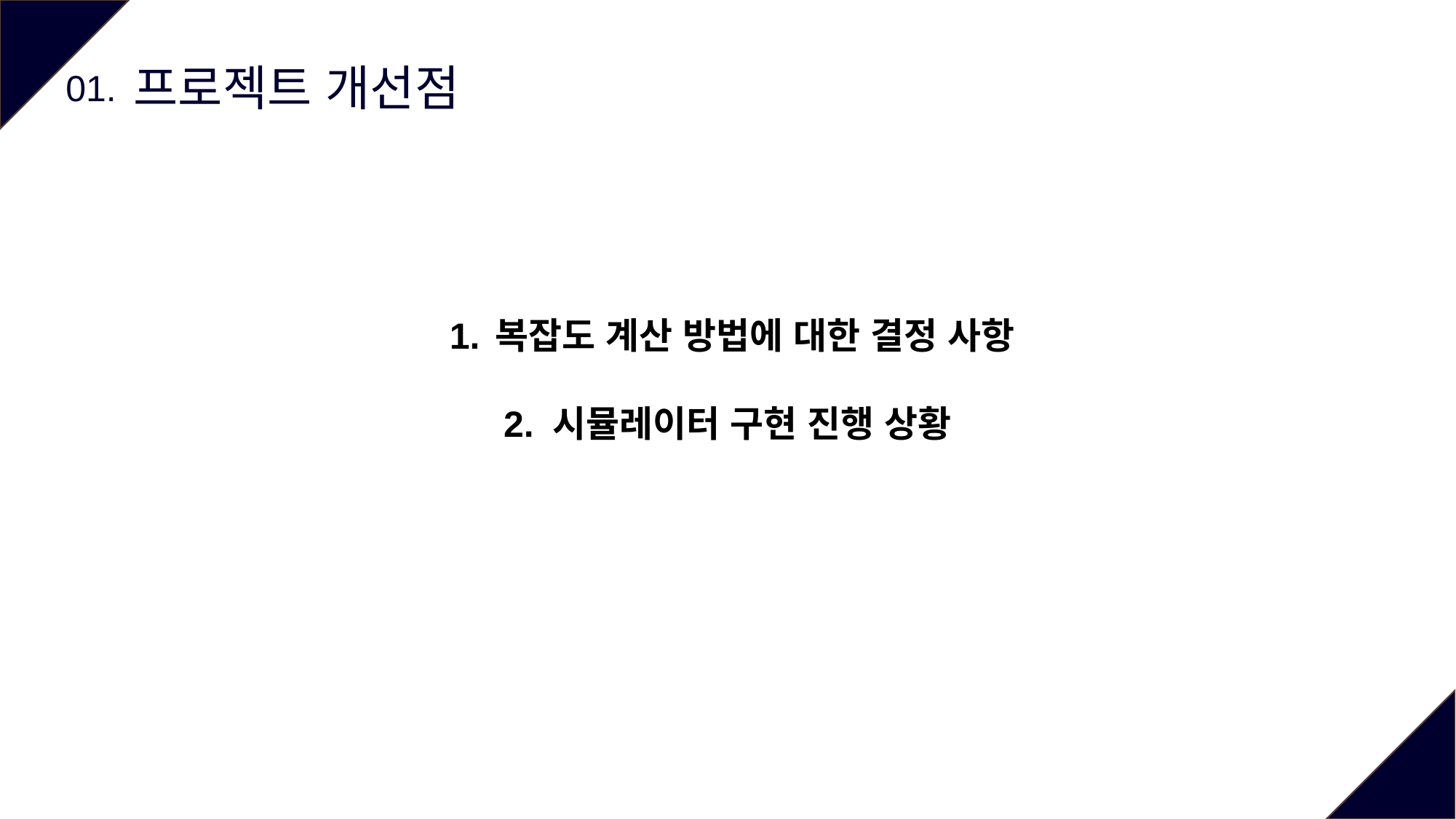

프로젝트 개선점
01.

복잡도 계산 방법에 대한 결정 사항

2. 시뮬레이터 구현 진행 상황